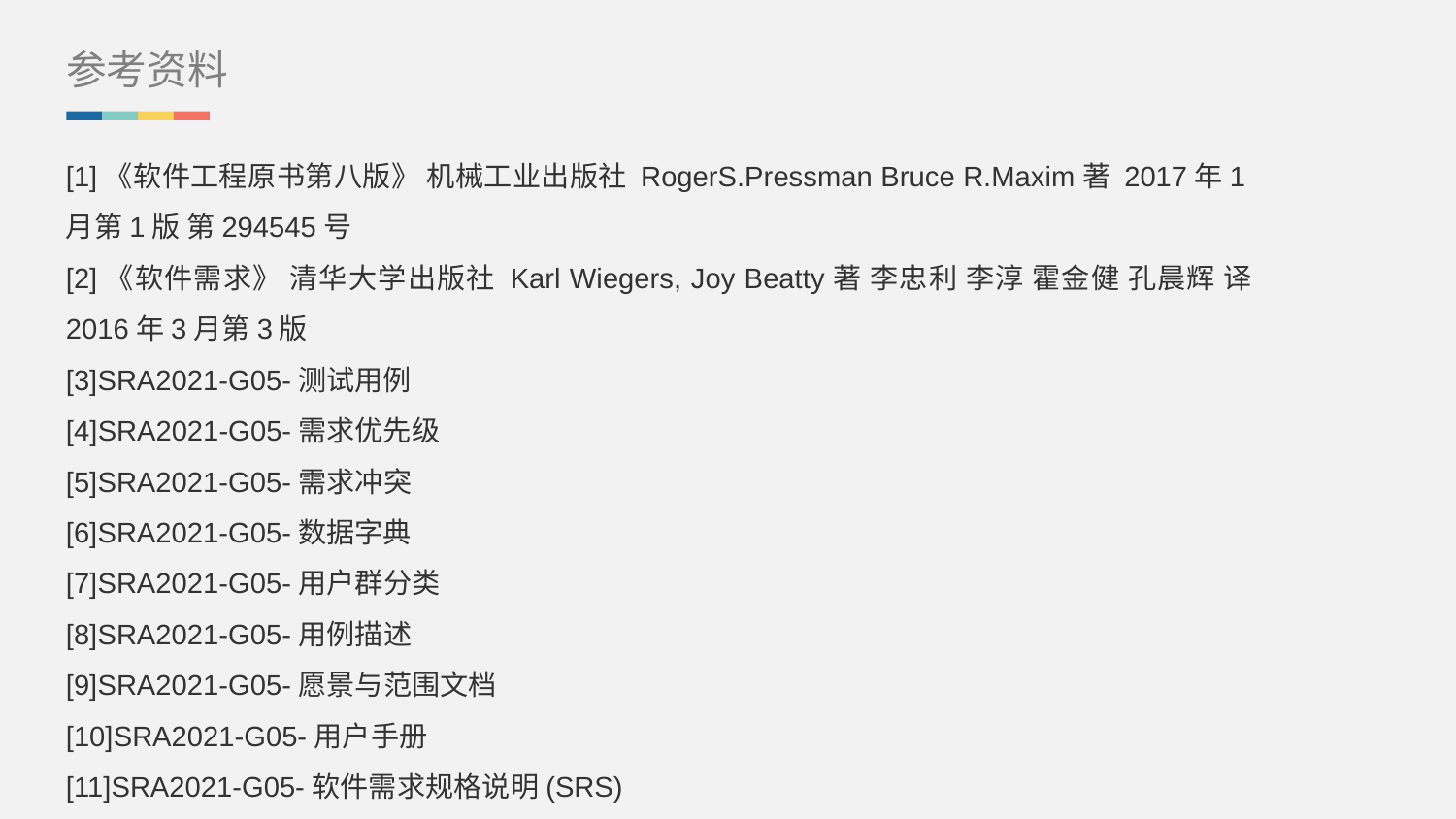

参考资料

[1]《软件工程原书第八版》 机械工业出版社 RogerS.Pressman Bruce R.Maxim著 2017年1月第1版 第294545号
[2]《软件需求》 清华大学出版社 Karl Wiegers, Joy Beatty著 李忠利 李淳 霍金健 孔晨辉 译 2016年3月第3版
[3]SRA2021-G05-测试用例
[4]SRA2021-G05-需求优先级
[5]SRA2021-G05-需求冲突
[6]SRA2021-G05-数据字典
[7]SRA2021-G05-用户群分类
[8]SRA2021-G05-用例描述
[9]SRA2021-G05-愿景与范围文档
[10]SRA2021-G05-用户手册
[11]SRA2021-G05-软件需求规格说明(SRS)